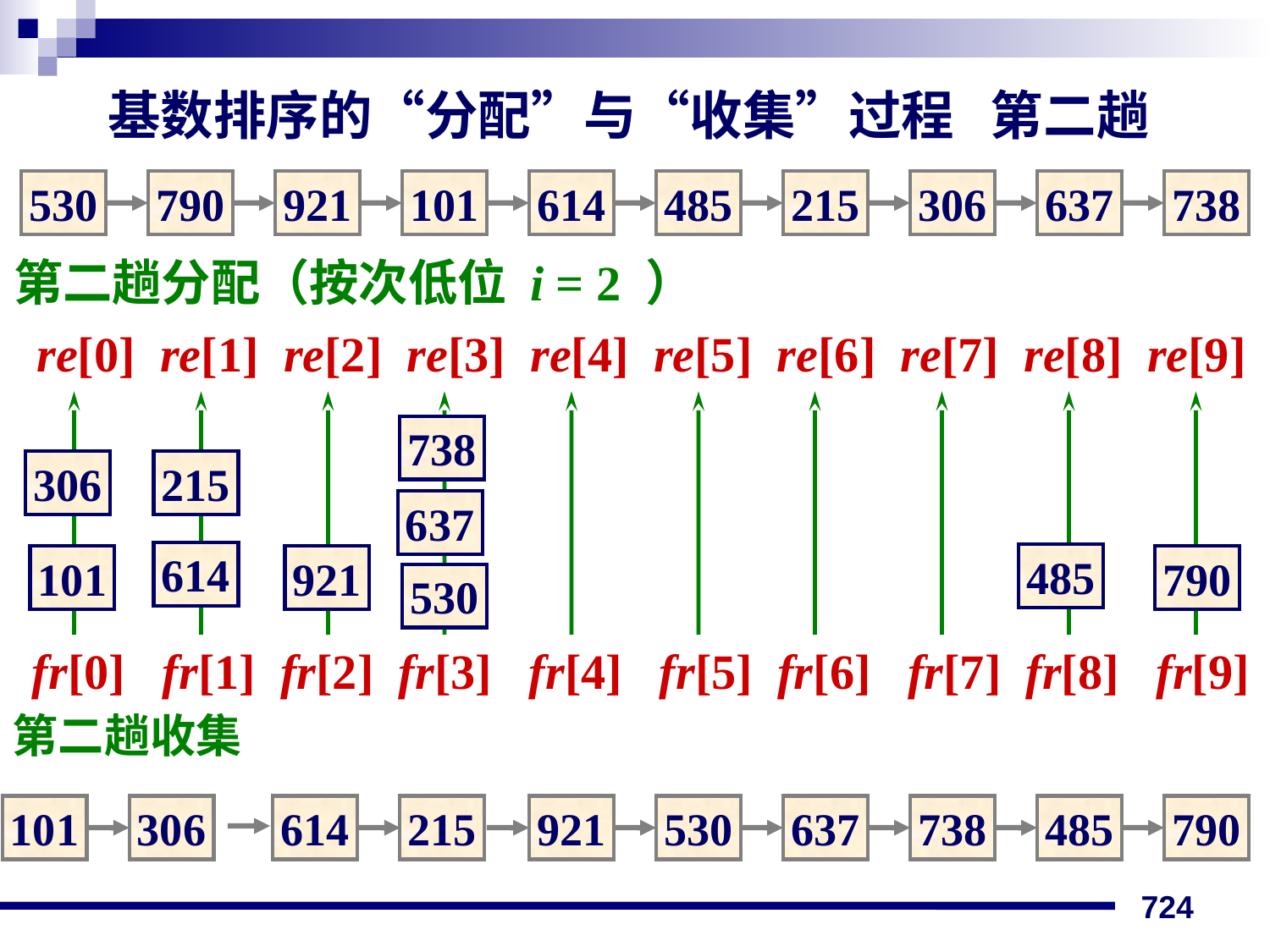

基数排序的“分配”与“收集”过程   第二趟
530
790
921
101
614
485
215
306
637
738

第二趟分配（按次低位 i = 2 ）
re[0]  re[1]  re[2]  re[3]  re[4]  re[5]  re[6]  re[7]  re[8]  re[9]

738
306
215
637
614
485
101
921
790
530
fr[0]   fr[1]  fr[2]  fr[3]   fr[4]   fr[5]  fr[6]   fr[7]  fr[8]   fr[9]
第二趟收集
101
306
614
215
921
530
637
738
485
790

724